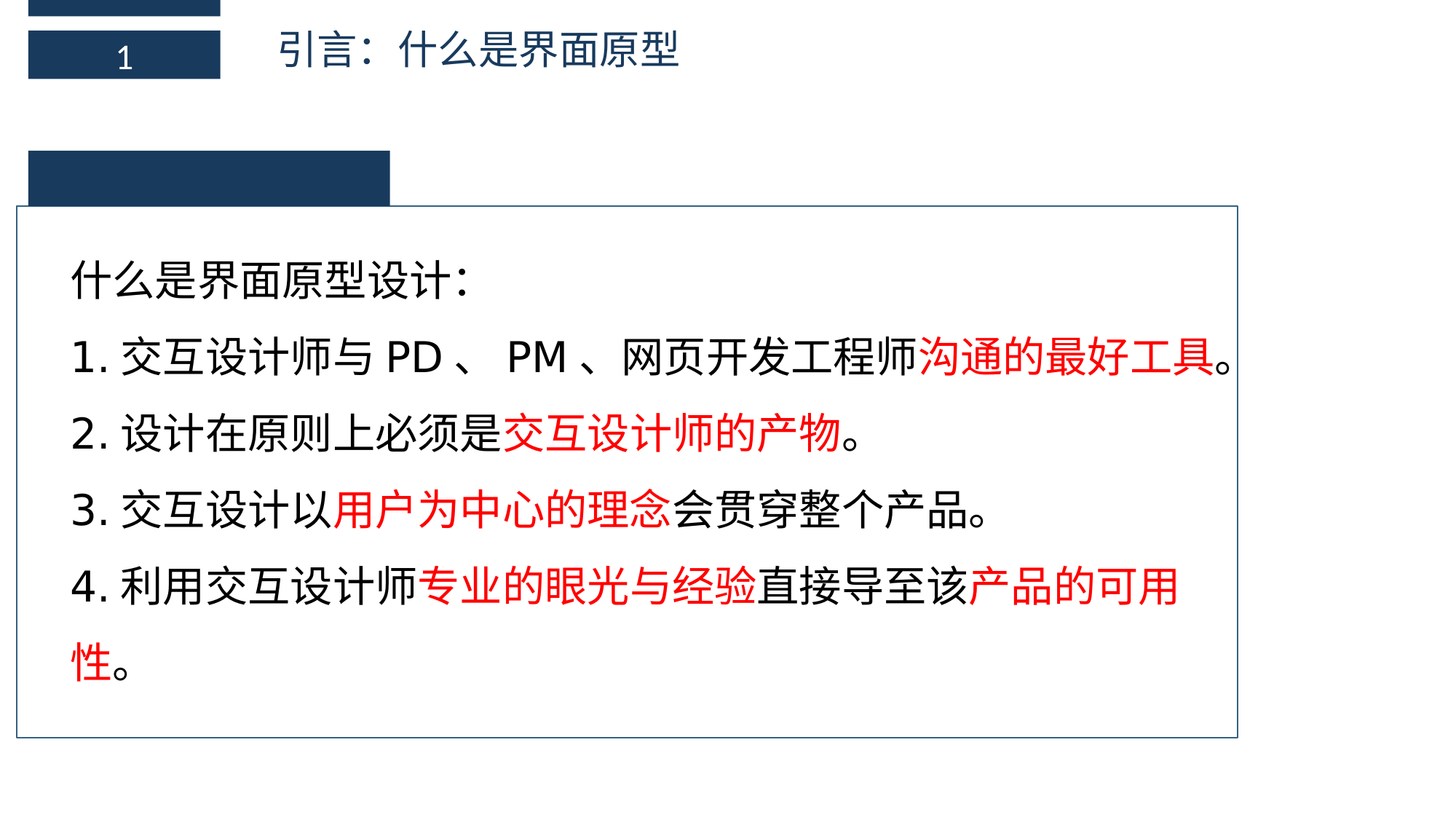

引言：什么是界面原型
1

什么是界面原型设计：
1.交互设计师与PD、PM、网页开发工程师沟通的最好工具。
2.设计在原则上必须是交互设计师的产物。
3.交互设计以用户为中心的理念会贯穿整个产品。
4.利用交互设计师专业的眼光与经验直接导至该产品的可用性。